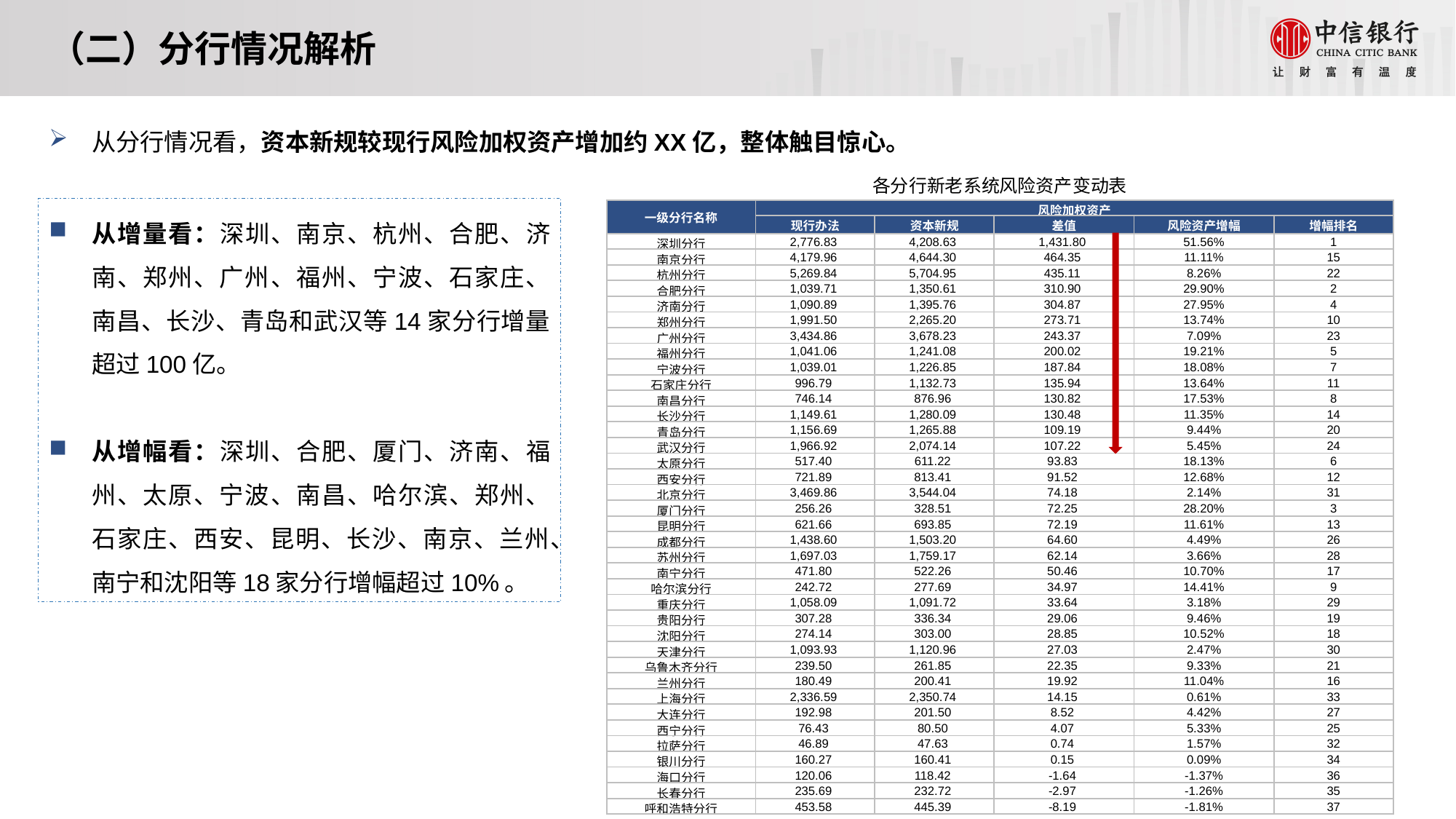

（二）分行情况解析
从分行情况看，资本新规较现行风险加权资产增加约XX亿，整体触目惊心。
| 各分行新老系统风险资产变动表 |  |  |  |  |  |
| --- | --- | --- | --- | --- | --- |
| 一级分行名称 | 风险加权资产 |  |  |  |  |
|  | 现行办法 | 资本新规 | 差值 | 风险资产增幅 | 增幅排名 |
| 深圳分行 | 2,776.83 | 4,208.63 | 1,431.80 | 51.56% | 1 |
| 南京分行 | 4,179.96 | 4,644.30 | 464.35 | 11.11% | 15 |
| 杭州分行 | 5,269.84 | 5,704.95 | 435.11 | 8.26% | 22 |
| 合肥分行 | 1,039.71 | 1,350.61 | 310.90 | 29.90% | 2 |
| 济南分行 | 1,090.89 | 1,395.76 | 304.87 | 27.95% | 4 |
| 郑州分行 | 1,991.50 | 2,265.20 | 273.71 | 13.74% | 10 |
| 广州分行 | 3,434.86 | 3,678.23 | 243.37 | 7.09% | 23 |
| 福州分行 | 1,041.06 | 1,241.08 | 200.02 | 19.21% | 5 |
| 宁波分行 | 1,039.01 | 1,226.85 | 187.84 | 18.08% | 7 |
| 石家庄分行 | 996.79 | 1,132.73 | 135.94 | 13.64% | 11 |
| 南昌分行 | 746.14 | 876.96 | 130.82 | 17.53% | 8 |
| 长沙分行 | 1,149.61 | 1,280.09 | 130.48 | 11.35% | 14 |
| 青岛分行 | 1,156.69 | 1,265.88 | 109.19 | 9.44% | 20 |
| 武汉分行 | 1,966.92 | 2,074.14 | 107.22 | 5.45% | 24 |
| 太原分行 | 517.40 | 611.22 | 93.83 | 18.13% | 6 |
| 西安分行 | 721.89 | 813.41 | 91.52 | 12.68% | 12 |
| 北京分行 | 3,469.86 | 3,544.04 | 74.18 | 2.14% | 31 |
| 厦门分行 | 256.26 | 328.51 | 72.25 | 28.20% | 3 |
| 昆明分行 | 621.66 | 693.85 | 72.19 | 11.61% | 13 |
| 成都分行 | 1,438.60 | 1,503.20 | 64.60 | 4.49% | 26 |
| 苏州分行 | 1,697.03 | 1,759.17 | 62.14 | 3.66% | 28 |
| 南宁分行 | 471.80 | 522.26 | 50.46 | 10.70% | 17 |
| 哈尔滨分行 | 242.72 | 277.69 | 34.97 | 14.41% | 9 |
| 重庆分行 | 1,058.09 | 1,091.72 | 33.64 | 3.18% | 29 |
| 贵阳分行 | 307.28 | 336.34 | 29.06 | 9.46% | 19 |
| 沈阳分行 | 274.14 | 303.00 | 28.85 | 10.52% | 18 |
| 天津分行 | 1,093.93 | 1,120.96 | 27.03 | 2.47% | 30 |
| 乌鲁木齐分行 | 239.50 | 261.85 | 22.35 | 9.33% | 21 |
| 兰州分行 | 180.49 | 200.41 | 19.92 | 11.04% | 16 |
| 上海分行 | 2,336.59 | 2,350.74 | 14.15 | 0.61% | 33 |
| 大连分行 | 192.98 | 201.50 | 8.52 | 4.42% | 27 |
| 西宁分行 | 76.43 | 80.50 | 4.07 | 5.33% | 25 |
| 拉萨分行 | 46.89 | 47.63 | 0.74 | 1.57% | 32 |
| 银川分行 | 160.27 | 160.41 | 0.15 | 0.09% | 34 |
| 海口分行 | 120.06 | 118.42 | -1.64 | -1.37% | 36 |
| 长春分行 | 235.69 | 232.72 | -2.97 | -1.26% | 35 |
| 呼和浩特分行 | 453.58 | 445.39 | -8.19 | -1.81% | 37 |
从增量看：深圳、南京、杭州、合肥、济南、郑州、广州、福州、宁波、石家庄、南昌、长沙、青岛和武汉等14家分行增量超过100亿。

从增幅看：深圳、合肥、厦门、济南、福州、太原、宁波、南昌、哈尔滨、郑州、石家庄、西安、昆明、长沙、南京、兰州、南宁和沈阳等18家分行增幅超过10%。

15